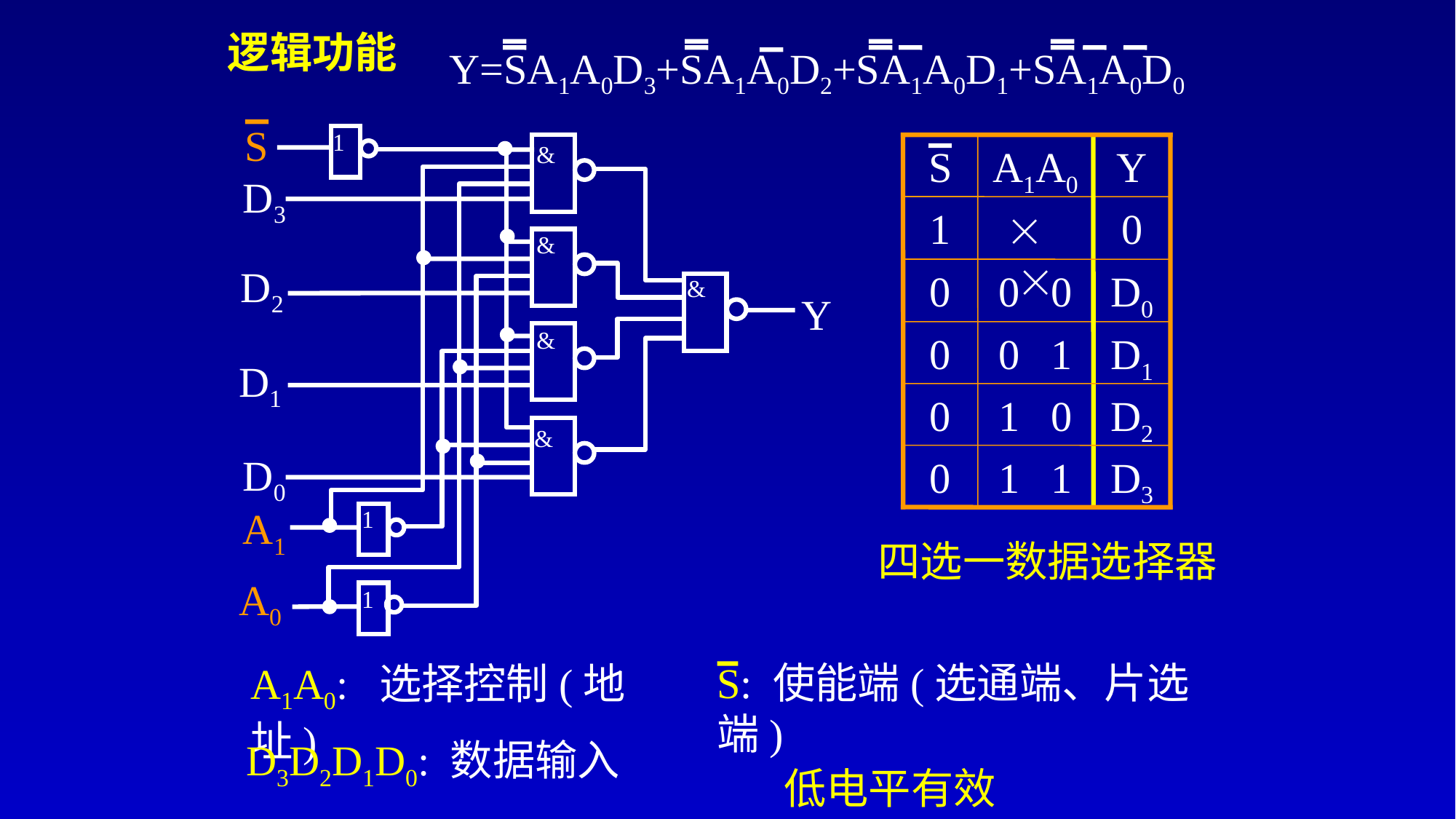

# 逻辑功能
Y=SA1A0D3+SA1A0D2+SA1A0D1+SA1A0D0

S

D3

D2

Y

D1

D0

A1

A0

1
&
&
&
&
&
1
1
S

A1A0

Y

1

×   ×
0
0

0   0
D0
0

0   1
D1
0

1   0
D2
0

1   1
D3

四选一数据选择器
S: 使能端(选通端、片选端)
      低电平有效

A1A0:  选择控制(地址)
D3D2D1D0: 数据输入